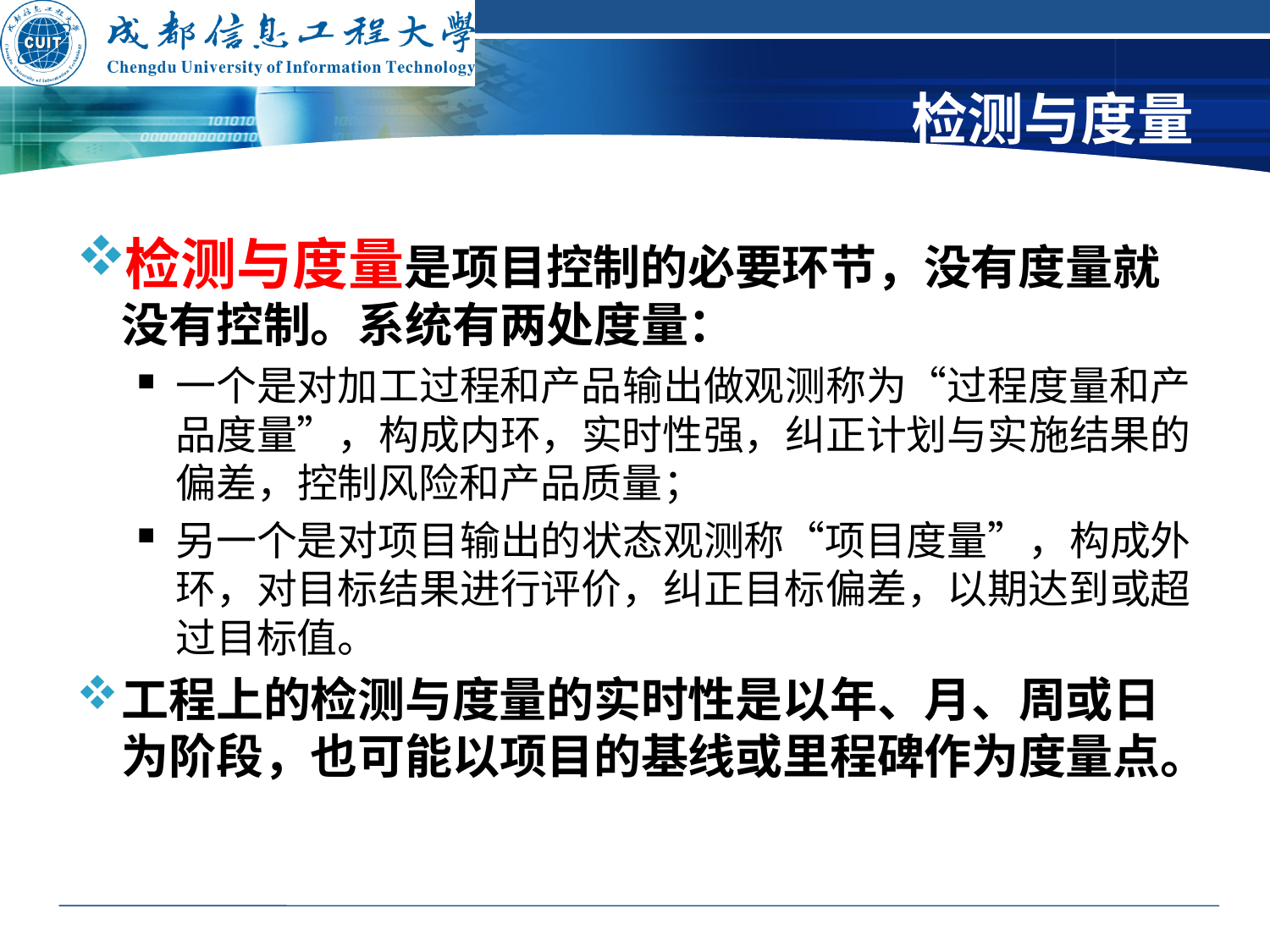

# 检测与度量
检测与度量是项目控制的必要环节，没有度量就没有控制。系统有两处度量：
一个是对加工过程和产品输出做观测称为“过程度量和产品度量”，构成内环，实时性强，纠正计划与实施结果的偏差，控制风险和产品质量；
另一个是对项目输出的状态观测称“项目度量”，构成外环，对目标结果进行评价，纠正目标偏差，以期达到或超过目标值。
工程上的检测与度量的实时性是以年、月、周或日为阶段，也可能以项目的基线或里程碑作为度量点。